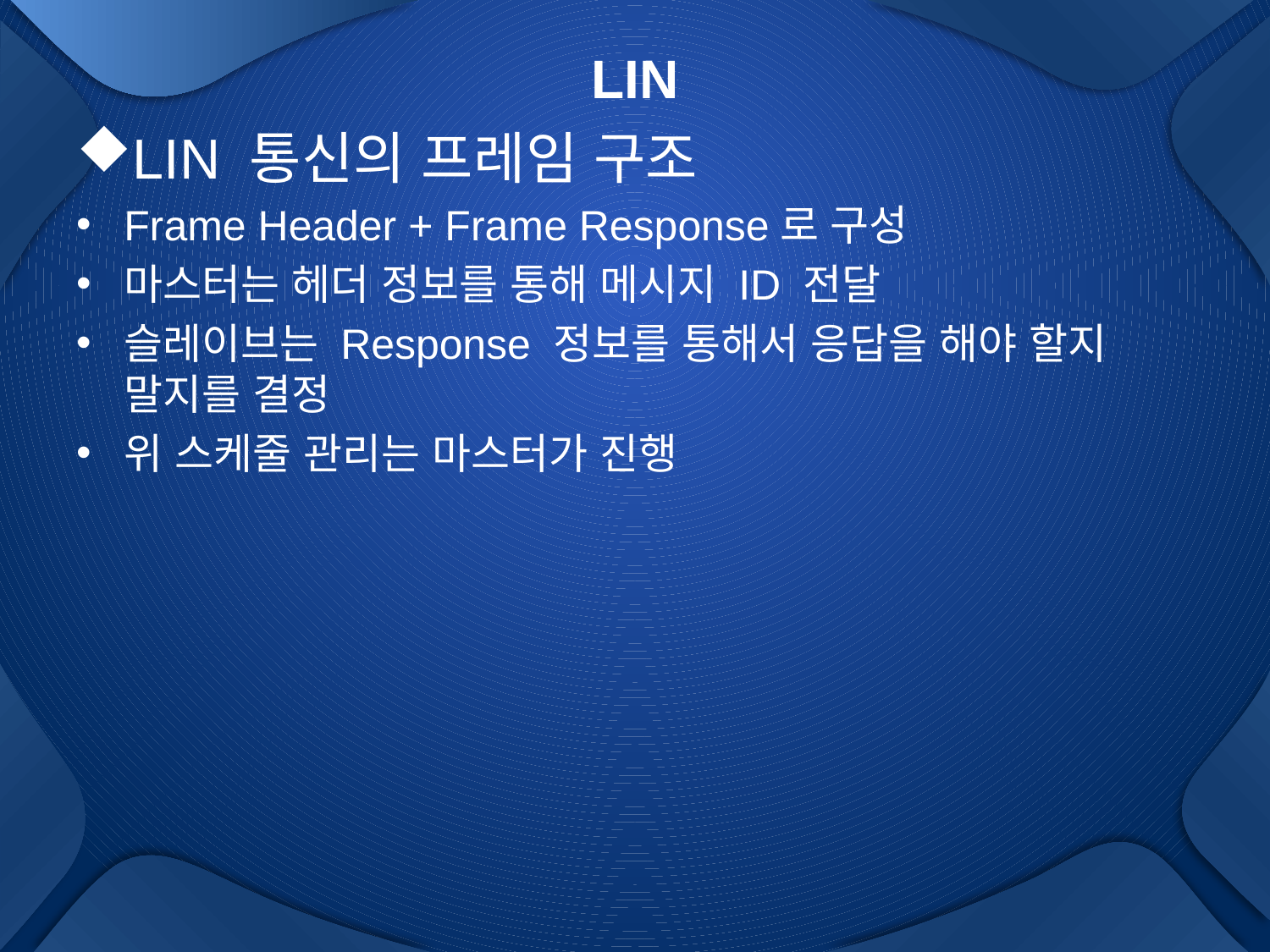

# LIN
LIN 통신의 프레임 구조
Frame Header + Frame Response로 구성
마스터는 헤더 정보를 통해 메시지 ID 전달
슬레이브는 Response 정보를 통해서 응답을 해야 할지 말지를 결정
위 스케줄 관리는 마스터가 진행